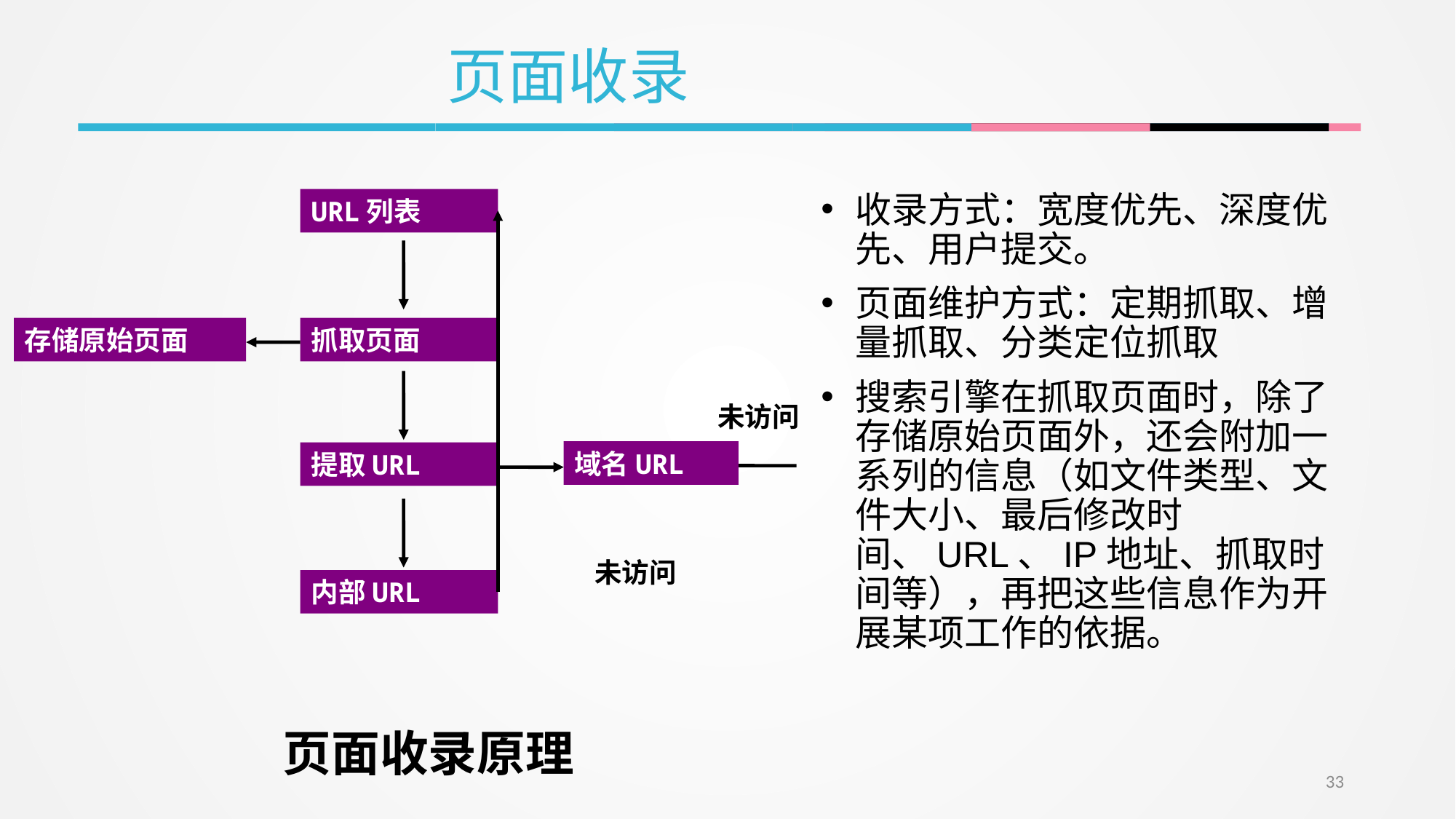

页面收录

收录方式：宽度优先、深度优先、用户提交。
页面维护方式：定期抓取、增量抓取、分类定位抓取
搜索引擎在抓取页面时，除了存储原始页面外，还会附加一系列的信息（如文件类型、文件大小、最后修改时间、URL、IP地址、抓取时间等），再把这些信息作为开展某项工作的依据。

URL列表

存储原始页面
抓取页面

未访问
域名URL
提取URL

未访问
内部URL
页面收录原理
33